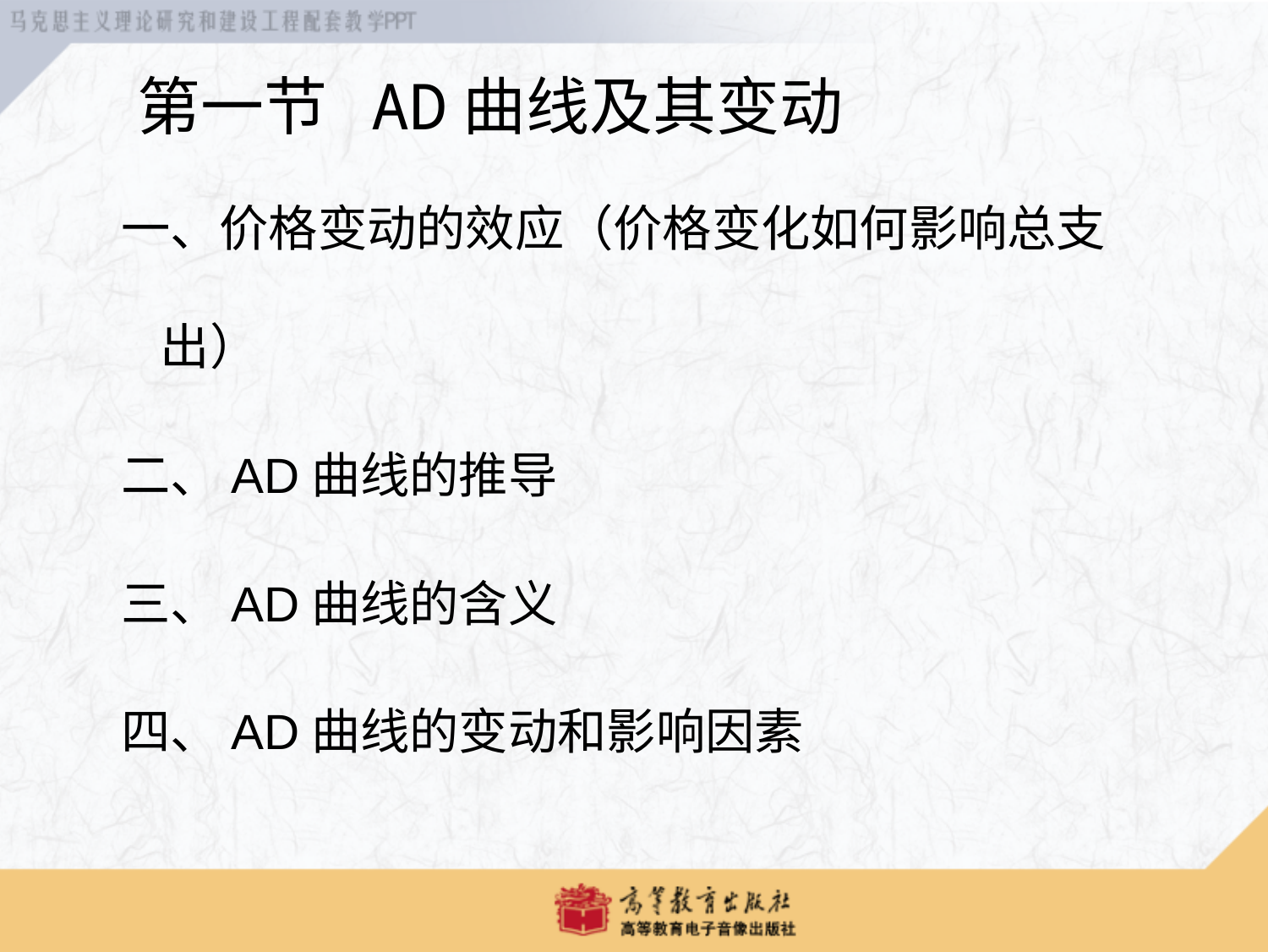

# 第一节  AD曲线及其变动

一、价格变动的效应（价格变化如何影响总支出）
二、AD曲线的推导
三、AD曲线的含义
四、AD曲线的变动和影响因素